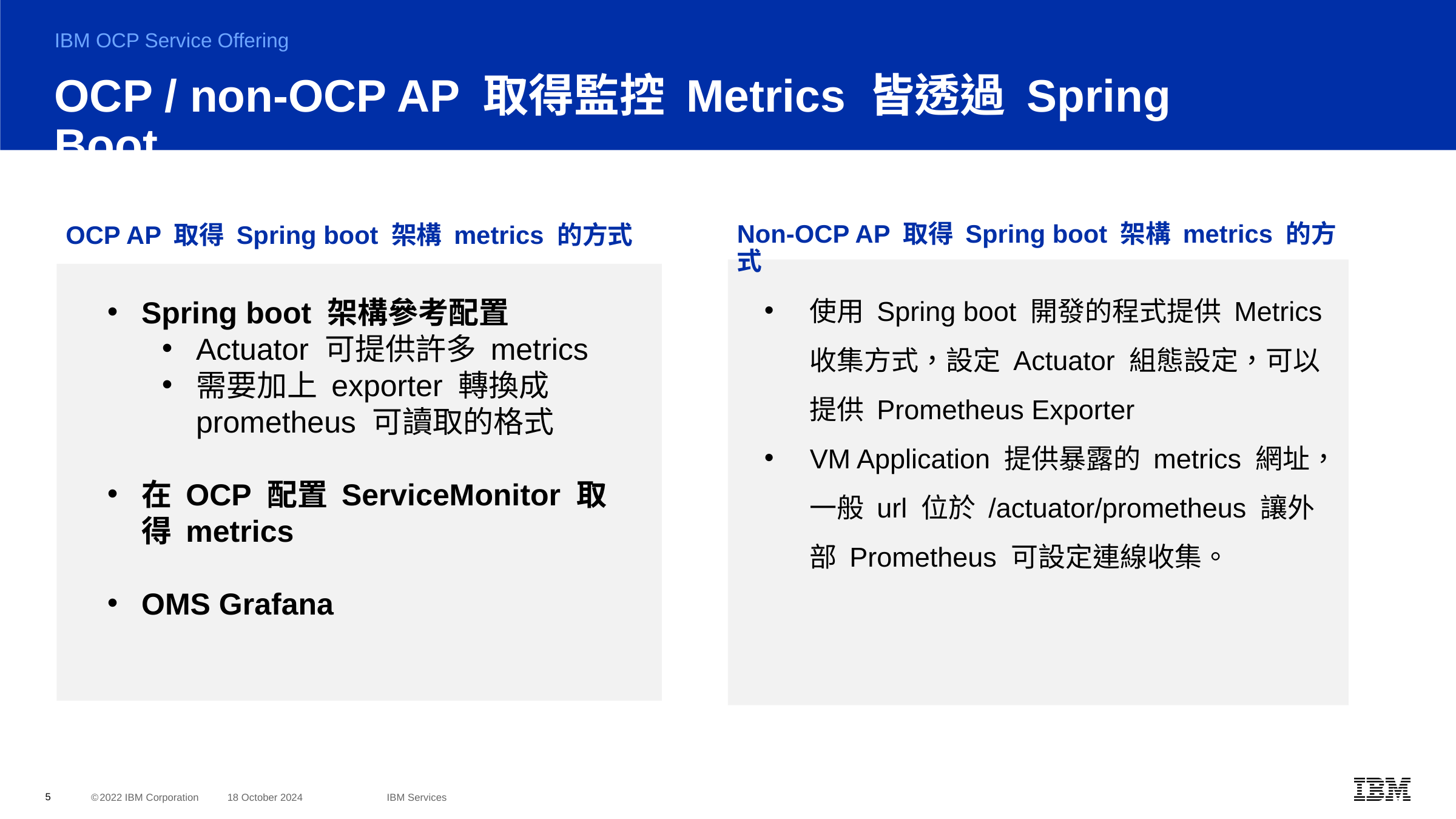

IBM OCP Service Offering

# OCP / non-OCP AP 取得監控 Metrics 皆透過 Spring Boot
Non-OCP AP 取得 Spring boot 架構 metrics 的方式
OCP AP 取得 Spring boot 架構 metrics 的方式

使用 Spring boot 開發的程式提供 Metrics 收集方式，設定 Actuator 組態設定，可以提供 Prometheus Exporter
VM Application 提供暴露的 metrics 網址，一般 url 位於 /actuator/prometheus 讓外部 Prometheus 可設定連線收集。
Spring boot 架構參考配置
Actuator 可提供許多 metrics
需要加上 exporter 轉換成 prometheus 可讀取的格式
在 OCP 配置 ServiceMonitor 取得 metrics
OMS Grafana